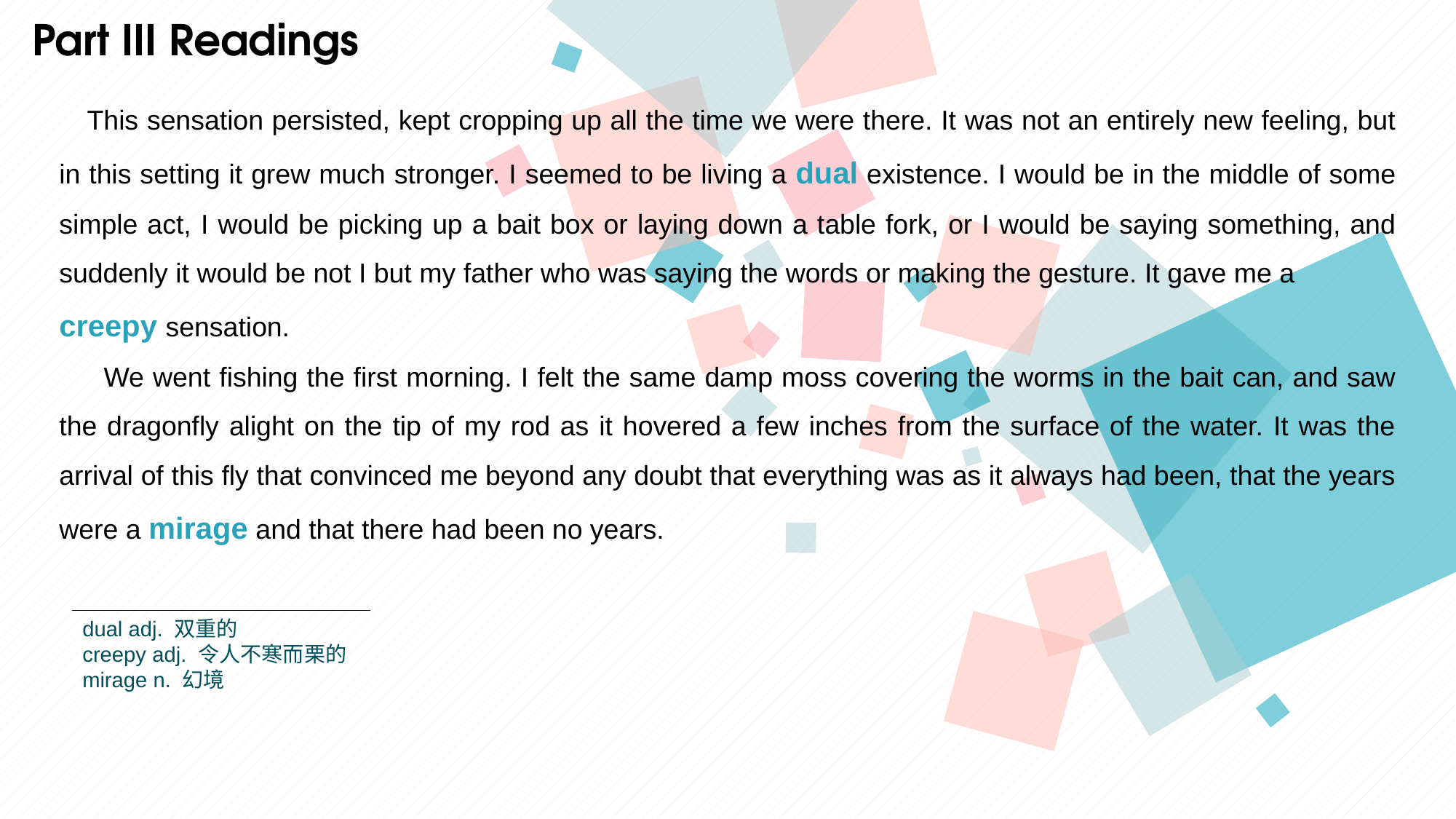

Part III Readings
    This sensation persisted, kept cropping up all the time we were there. It was not an entirely new feeling, but in this setting it grew much stronger. I seemed to be living a dual existence. I would be in the middle of some simple act, I would be picking up a bait box or laying down a table fork, or I would be saying something, and suddenly it would be not I but my father who was saying the words or making the gesture. It gave me a
creepy sensation.
     We went fishing the first morning. I felt the same damp moss covering the worms in the bait can, and saw the dragonfly alight on the tip of my rod as it hovered a few inches from the surface of the water. It was the arrival of this fly that convinced me beyond any doubt that everything was as it always had been, that the years were a mirage and that there had been no years.
dual adj. 双重的
creepy adj. 令人不寒而栗的
mirage n. 幻境